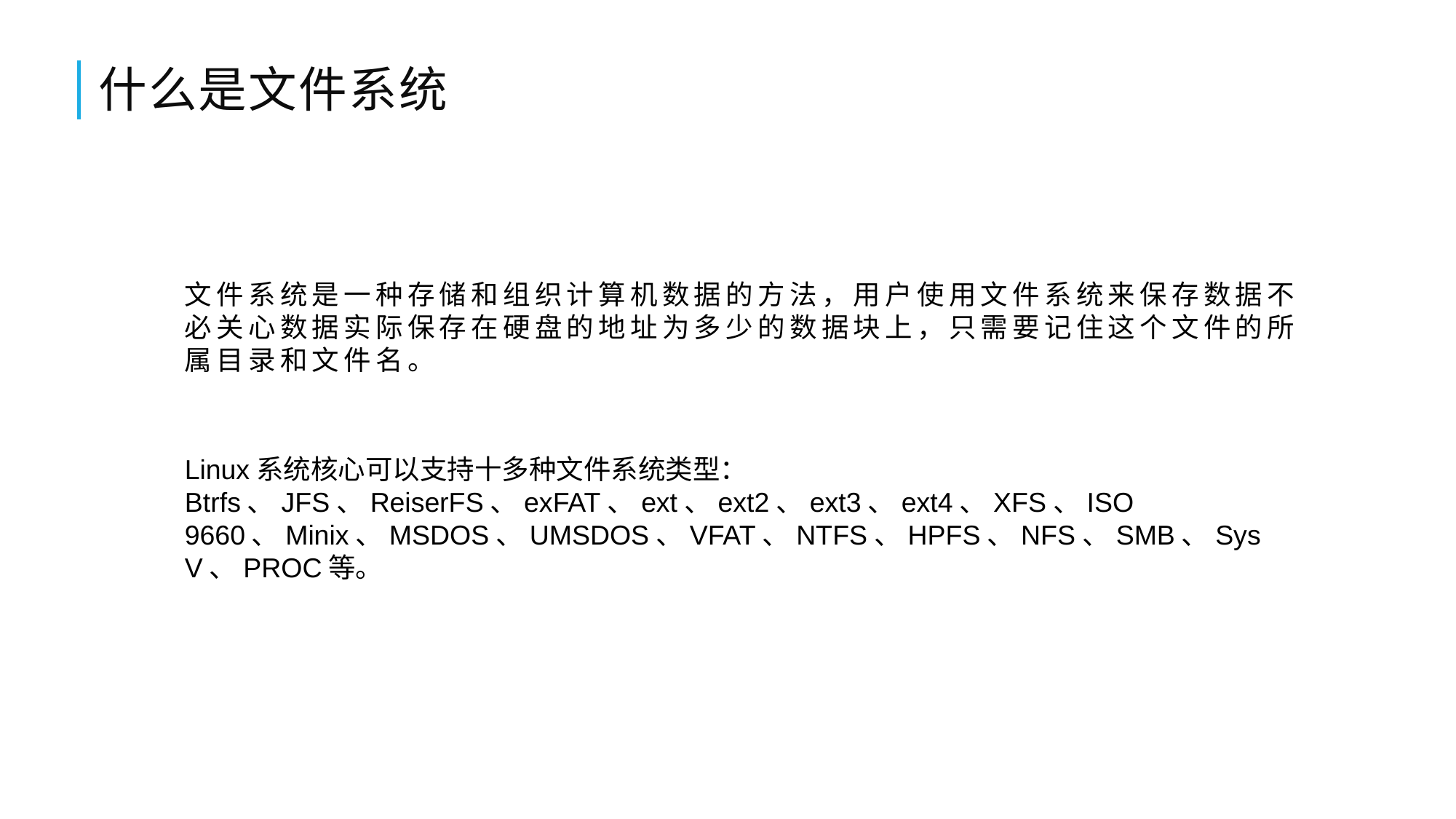

# 什么是文件系统
文件系统是一种存储和组织计算机数据的方法，用户使用文件系统来保存数据不必关心数据实际保存在硬盘的地址为多少的数据块上，只需要记住这个文件的所属目录和文件名。
Linux系统核心可以支持十多种文件系统类型：Btrfs、JFS、ReiserFS、exFAT、ext、ext2、ext3、ext4、XFS、ISO 9660、Minix、MSDOS、UMSDOS、VFAT、NTFS、HPFS、NFS、SMB、SysV、PROC等。